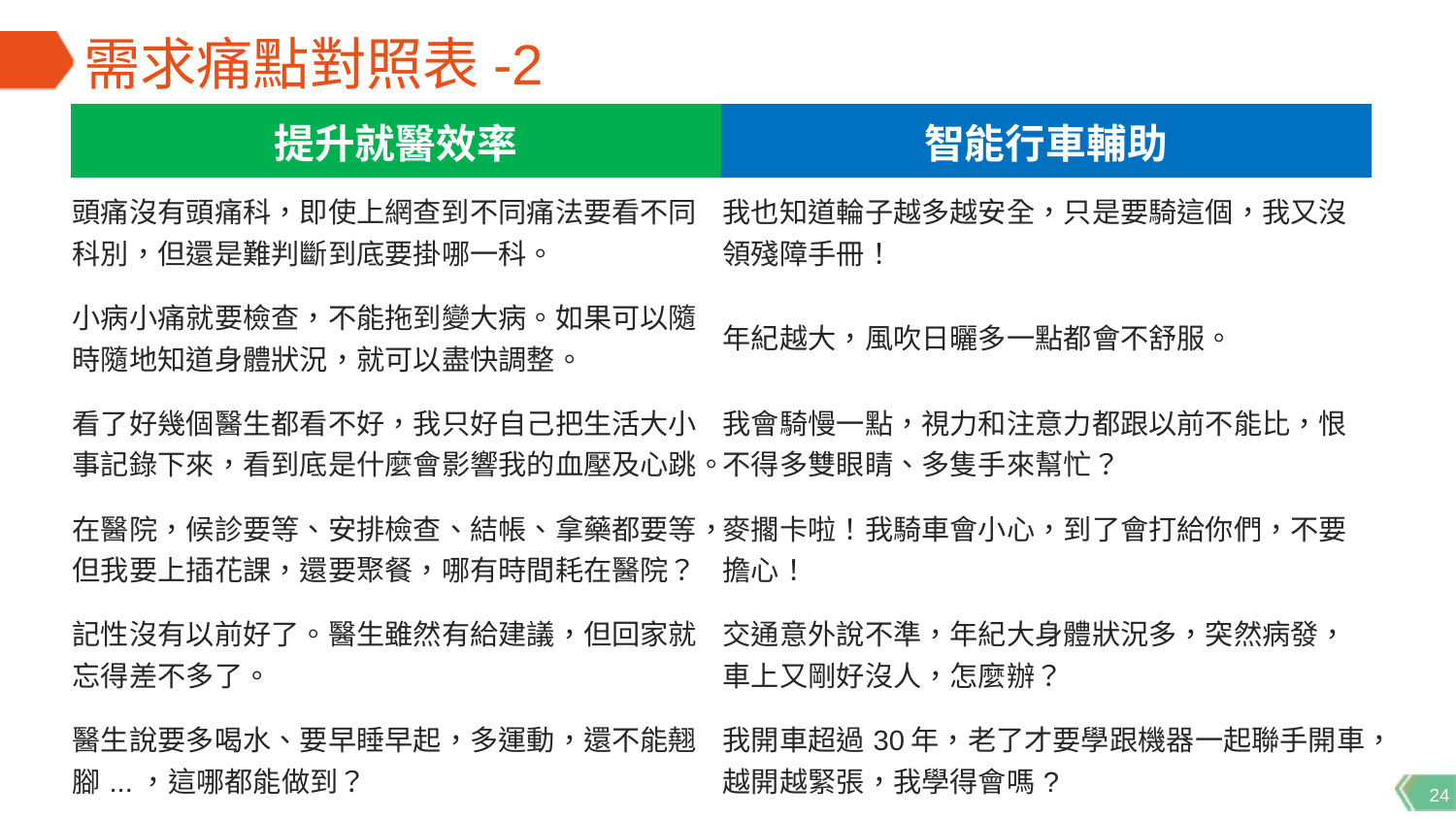

# 需求痛點對照表-2
| 提升就醫效率 | 智能行車輔助 |
| --- | --- |
| 頭痛沒有頭痛科，即使上網查到不同痛法要看不同科別，但還是難判斷到底要掛哪一科。 | 我也知道輪子越多越安全，只是要騎這個，我又沒領殘障手冊！ |
| 小病小痛就要檢查，不能拖到變大病。如果可以隨時隨地知道身體狀況，就可以盡快調整。 | 年紀越大，風吹日曬多一點都會不舒服。 |
| 看了好幾個醫生都看不好，我只好自己把生活大小事記錄下來，看到底是什麼會影響我的血壓及心跳。 | 我會騎慢一點，視力和注意力都跟以前不能比，恨不得多雙眼睛、多隻手來幫忙？ |
| 在醫院，候診要等、安排檢查、結帳、拿藥都要等，但我要上插花課，還要聚餐，哪有時間耗在醫院？ | 麥擱卡啦！我騎車會小心，到了會打給你們，不要擔心！ |
| 記性沒有以前好了。醫生雖然有給建議，但回家就忘得差不多了。 | 交通意外說不準，年紀大身體狀況多，突然病發，車上又剛好沒人，怎麼辦？ |
| 醫生說要多喝水、要早睡早起，多運動，還不能翹腳...，這哪都能做到？ | 我開車超過30年，老了才要學跟機器一起聯手開車，越開越緊張，我學得會嗎? |
24